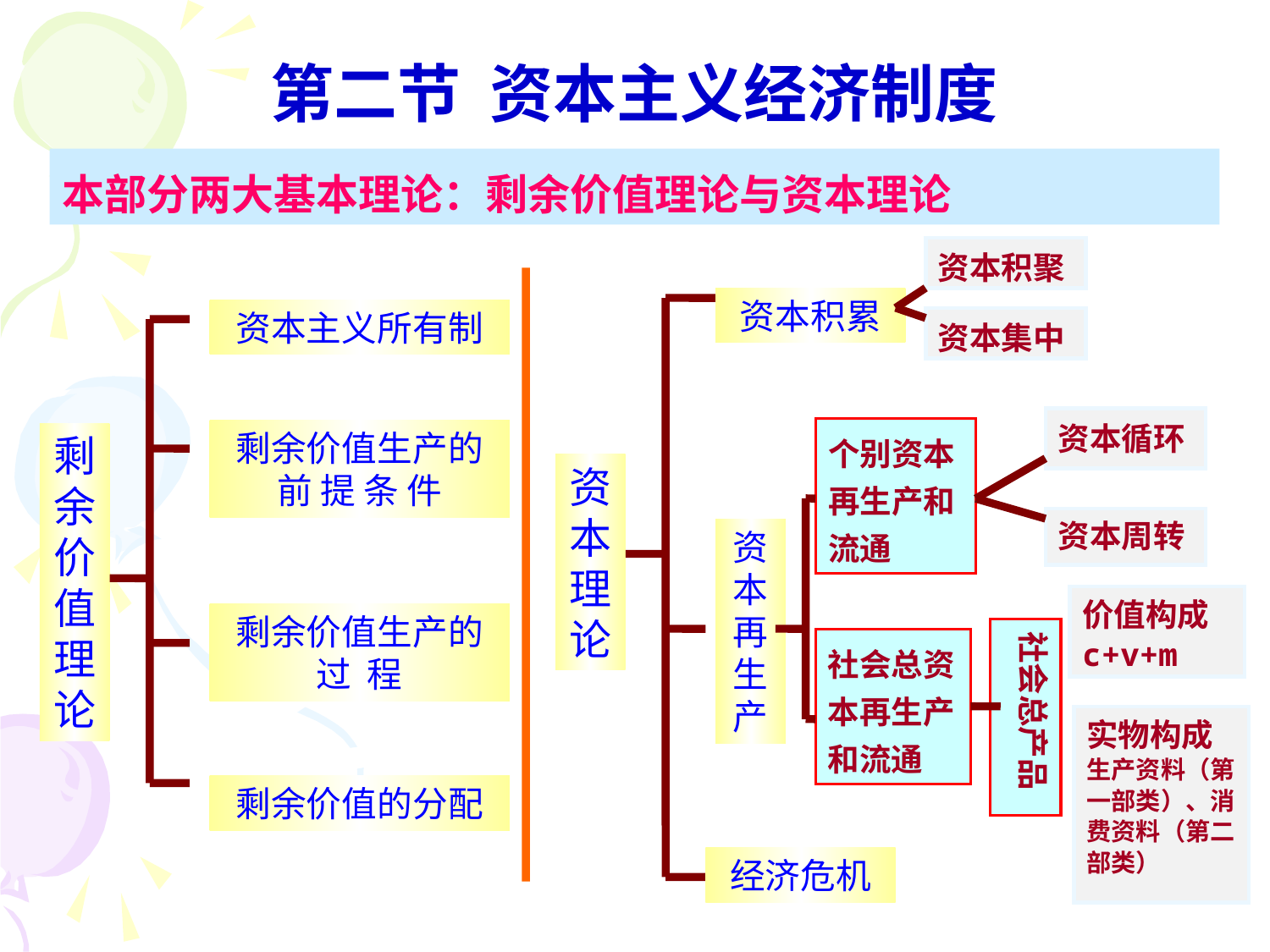

# 第二节  资本主义经济制度
本部分两大基本理论：剩余价值理论与资本理论
资本积聚
资本积累

资本集中
资本循环
个别资本再生产和流通
资本理论

资本周转
资本再生产

价值构成
c+v+m
社会总产品

社会总资本再生产和流通

实物构成
生产资料（第一部类）、消费资料（第二部类）

经济危机

资本主义所有制

剩余价值理论
剩余价值生产的前 提 条 件

剩余价值生产的过  程

剩余价值的分配